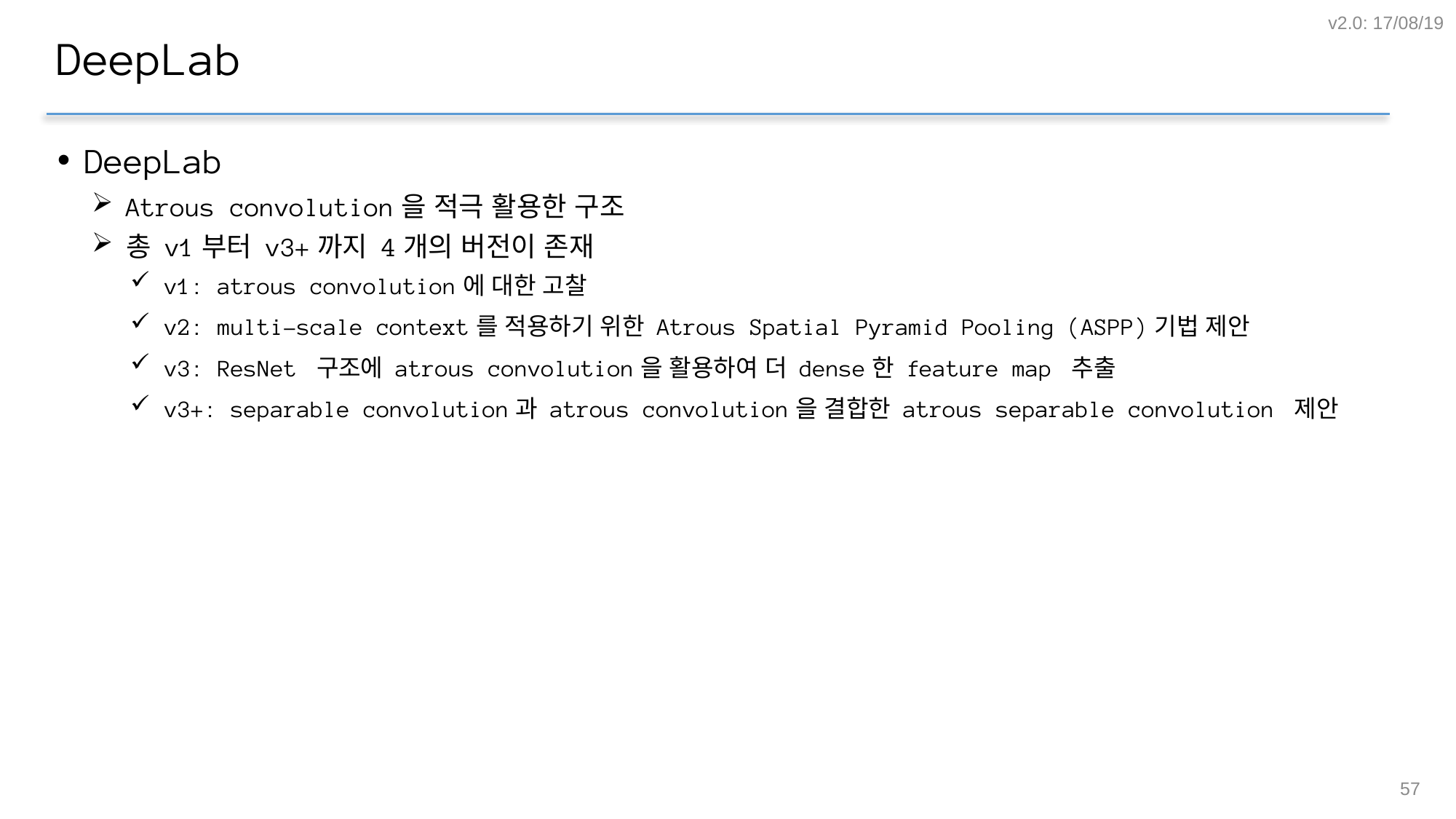

v2.0: 17/08/19
# DeepLab
DeepLab
Atrous convolution을 적극 활용한 구조
총 v1부터 v3+까지 4개의 버전이 존재
v1: atrous convolution에 대한 고찰
v2: multi-scale context를 적용하기 위한 Atrous Spatial Pyramid Pooling (ASPP)기법 제안
v3: ResNet 구조에 atrous convolution을 활용하여 더 dense한 feature map 추출
v3+: separable convolution과 atrous convolution을 결합한 atrous separable convolution 제안
57